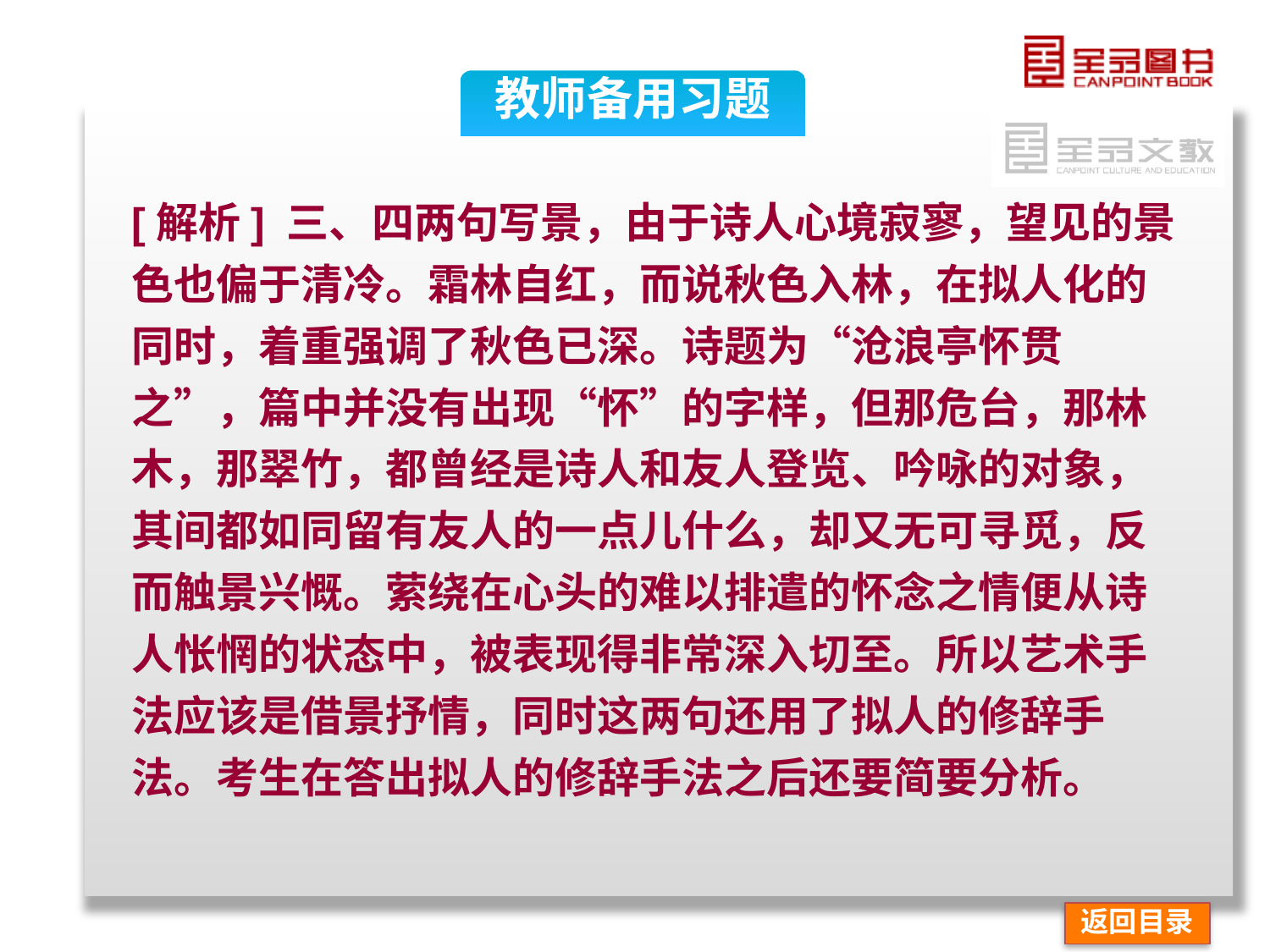

教师备用习题
[解析] 三、四两句写景，由于诗人心境寂寥，望见的景色也偏于清冷。霜林自红，而说秋色入林，在拟人化的同时，着重强调了秋色已深。诗题为“沧浪亭怀贯之”，篇中并没有出现“怀”的字样，但那危台，那林木，那翠竹，都曾经是诗人和友人登览、吟咏的对象，其间都如同留有友人的一点儿什么，却又无可寻觅，反而触景兴慨。萦绕在心头的难以排遣的怀念之情便从诗人怅惘的状态中，被表现得非常深入切至。所以艺术手法应该是借景抒情，同时这两句还用了拟人的修辞手法。考生在答出拟人的修辞手法之后还要简要分析。
返回目录